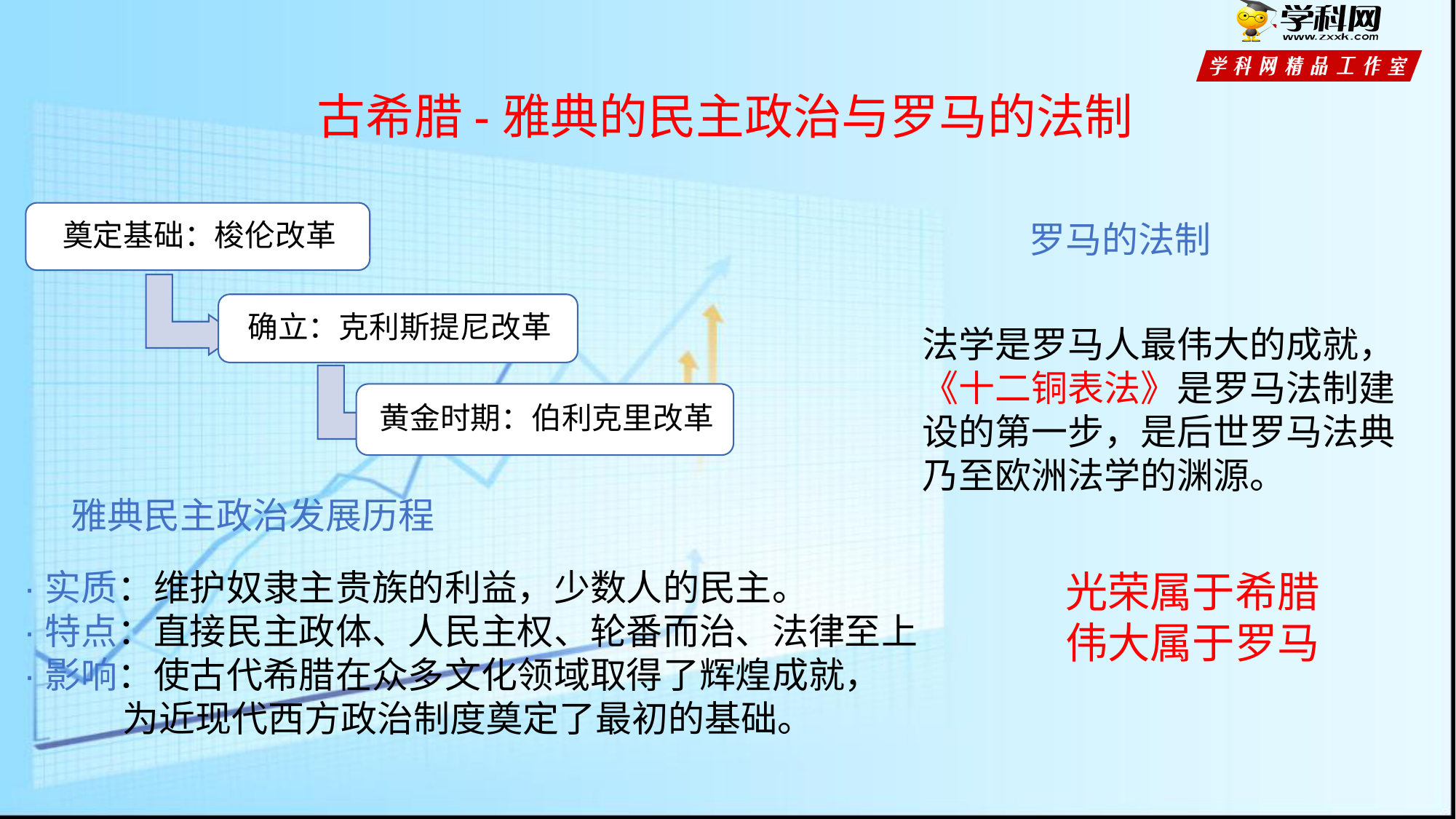

古希腊-雅典的民主政治与罗马的法制
奠定基础：梭伦改革
确立：克利斯提尼改革
黄金时期：伯利克里改革
罗马的法制
法学是罗马人最伟大的成就，《十二铜表法》是罗马法制建设的第一步，是后世罗马法典乃至欧洲法学的渊源。
雅典民主政治发展历程
·实质：维护奴隶主贵族的利益，少数人的民主。
·特点：直接民主政体、人民主权、轮番而治、法律至上
·影响：使古代希腊在众多文化领域取得了辉煌成就，
           为近现代西方政治制度奠定了最初的基础。
光荣属于希腊
伟大属于罗马